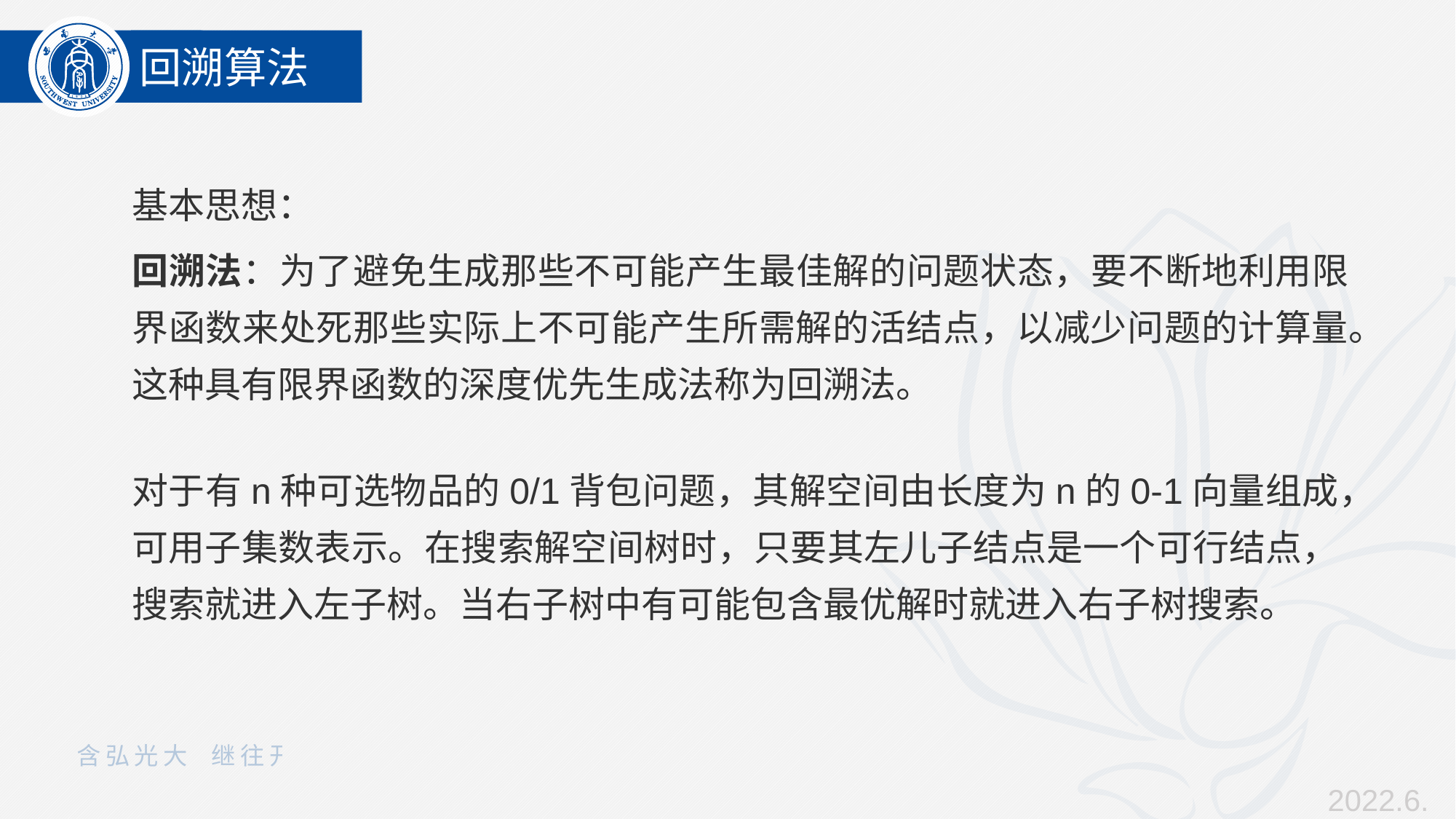

回溯算法
基本思想：

回溯法：为了避免生成那些不可能产生最佳解的问题状态，要不断地利用限界函数来处死那些实际上不可能产生所需解的活结点，以减少问题的计算量。这种具有限界函数的深度优先生成法称为回溯法。
02
01
对于有n种可选物品的0/1背包问题，其解空间由长度为n的0-1向量组成，可用子集数表示。在搜索解空间树时，只要其左儿子结点是一个可行结点，搜索就进入左子树。当右子树中有可能包含最优解时就进入右子树搜索。

2022.6.9